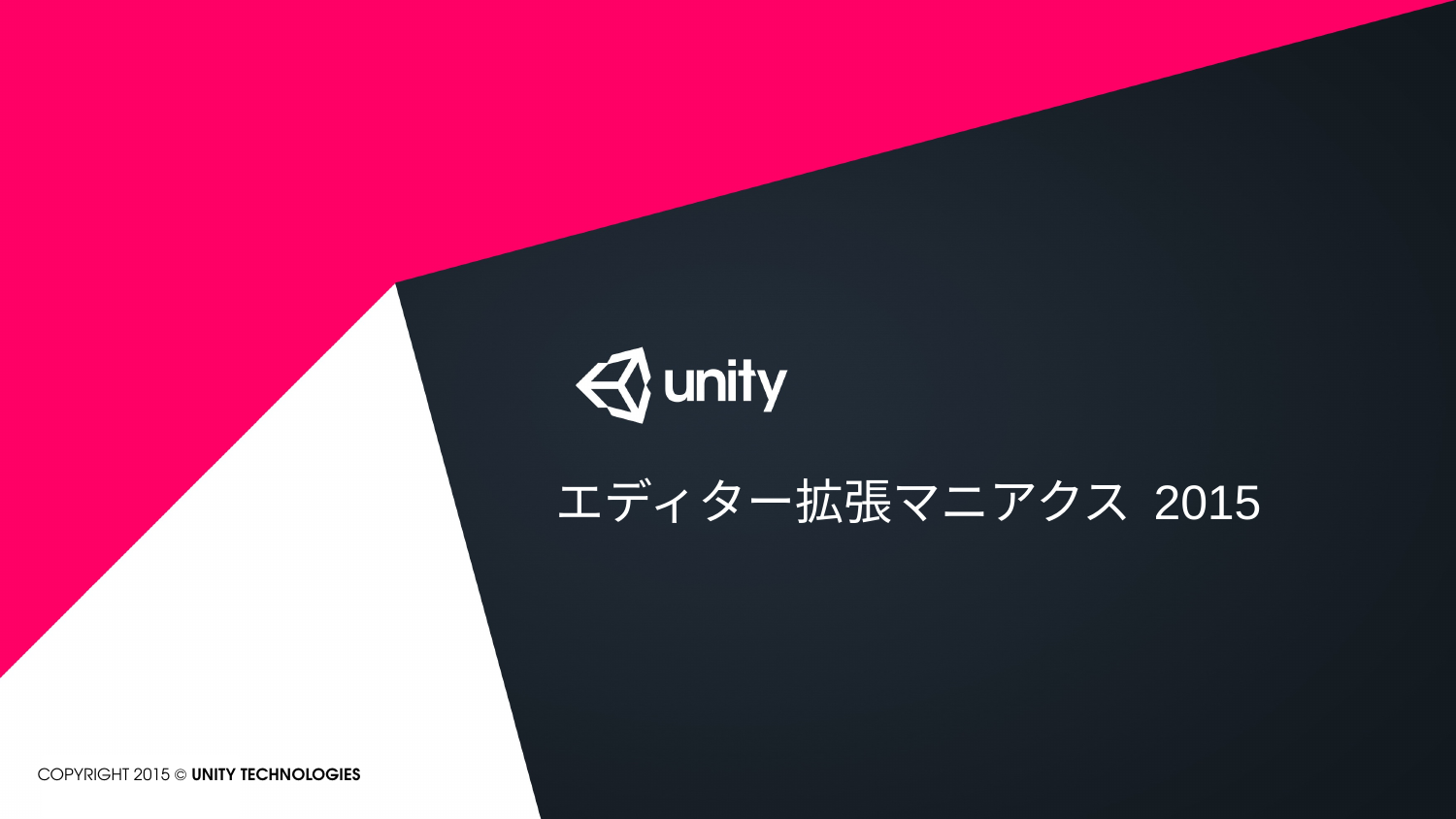

エディター拡張マニアクス 2015

COPYRIGHT 2015 © UNITY TECHNOLOGIES